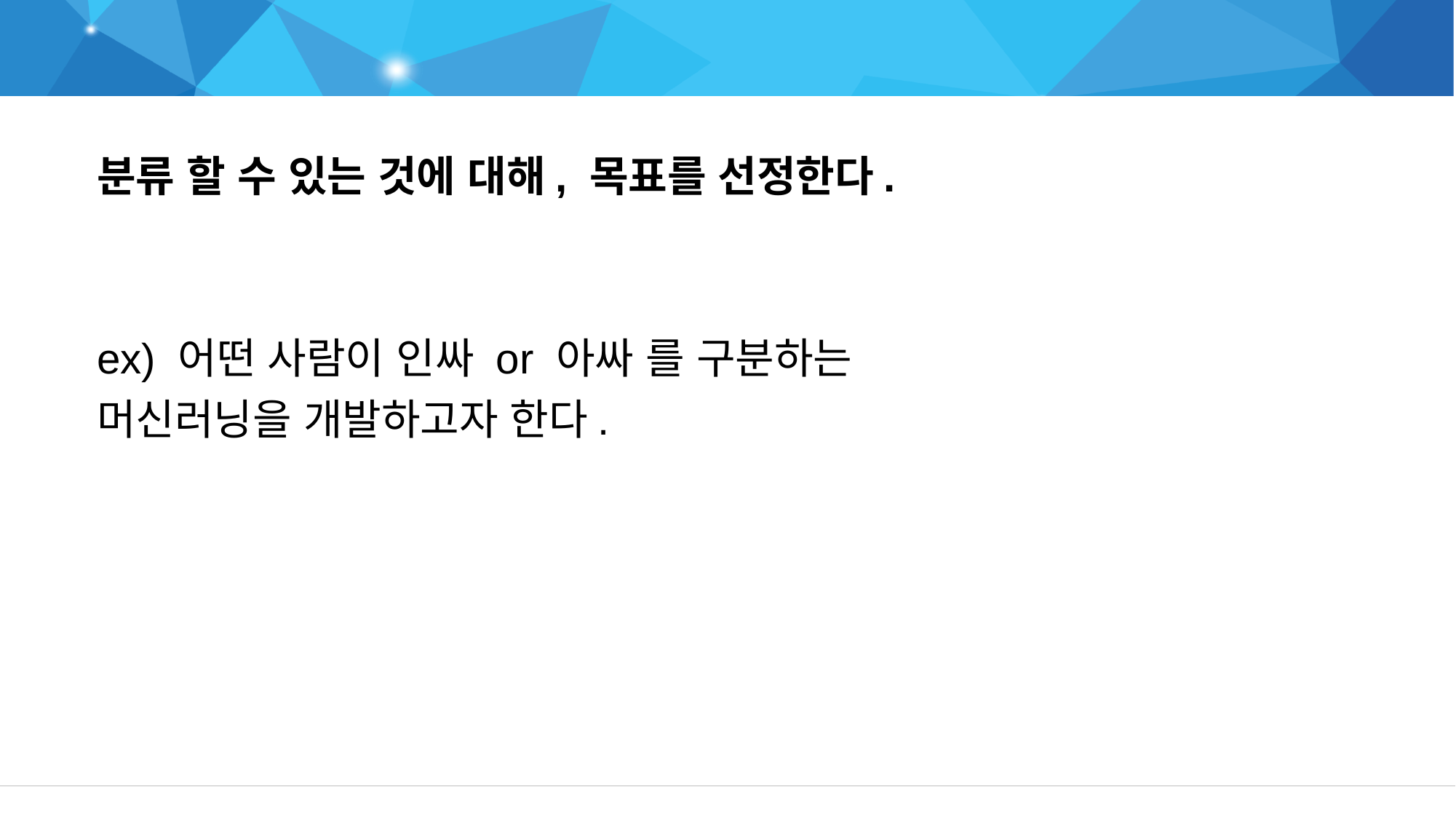

ML 과정 1 – 목표 설정
분류 할 수 있는 것에 대해, 목표를 선정한다.

ex) 어떤 사람이 인싸 or 아싸 를 구분하는
머신러닝을 개발하고자 한다.